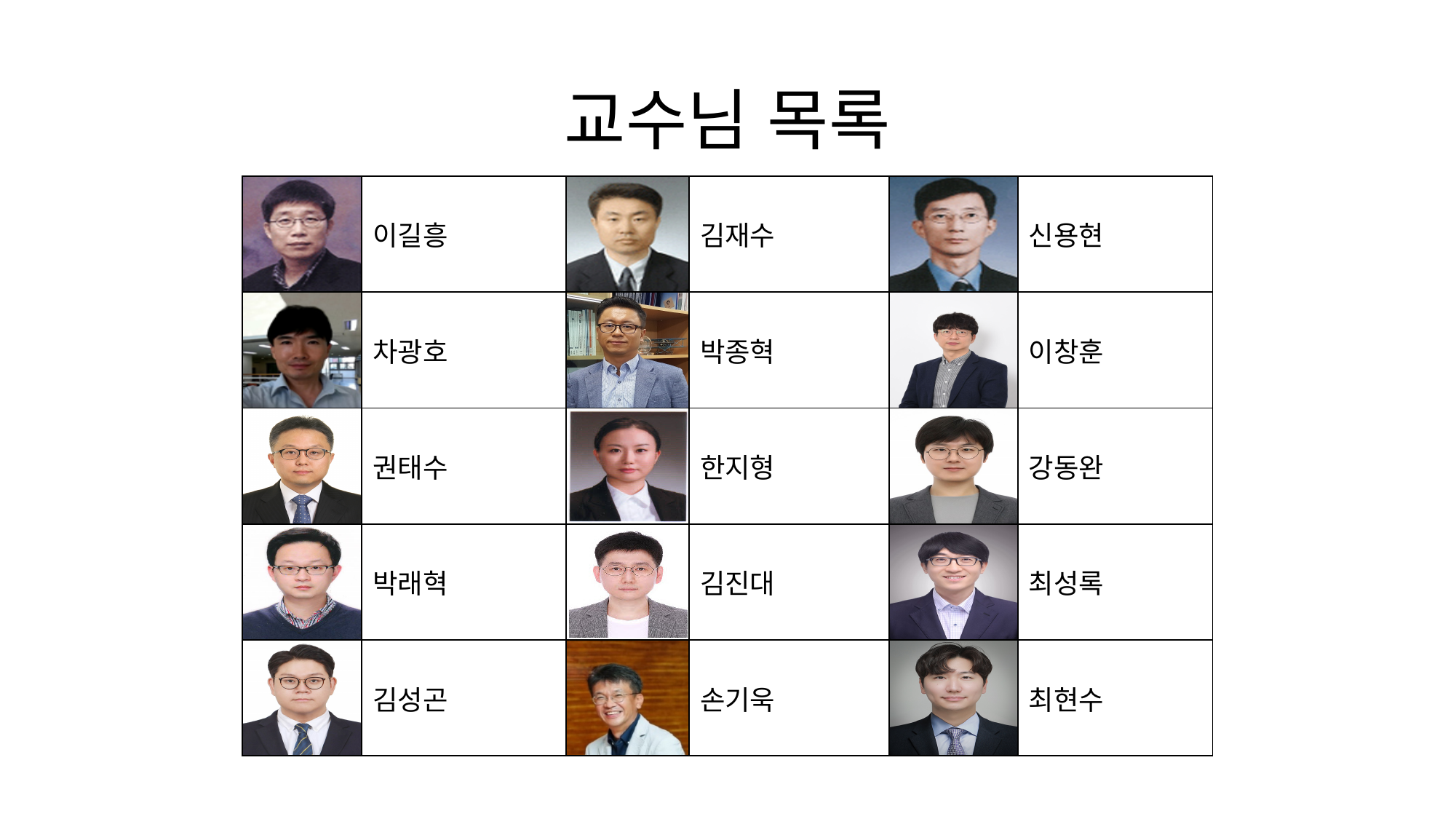

# 교수님 목록
|  | 이길흥 |  | 김재수 |  | 신용현 |
| --- | --- | --- | --- | --- | --- |
|  | 차광호 |  | 박종혁 |  | 이창훈 |
|  | 권태수 |  | 한지형 |  | 강동완 |
|  | 박래혁 |  | 김진대 |  | 최성록 |
|  | 김성곤 |  | 손기욱 |  | 최현수 |